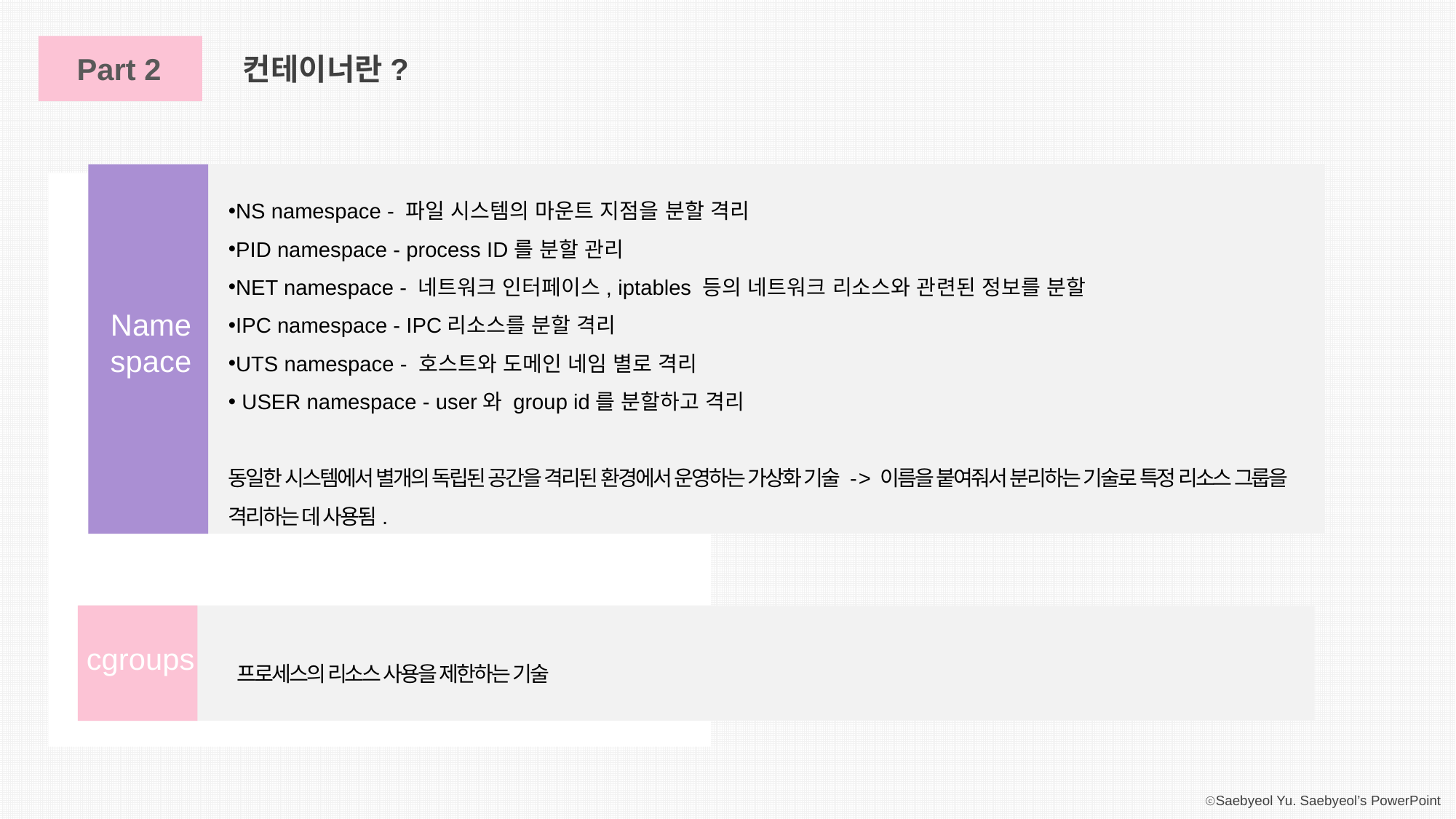

Part 2
컨테이너란?

NS namespace - 파일 시스템의 마운트 지점을 분할 격리
PID namespace - process ID를 분할 관리
NET namespace - 네트워크 인터페이스, iptables 등의 네트워크 리소스와 관련된 정보를 분할
IPC namespace - IPC리소스를 분할 격리
UTS namespace - 호스트와 도메인 네임 별로 격리
 USER namespace - user와 group id를 분할하고 격리

동일한 시스템에서 별개의 독립된 공간을 격리된 환경에서 운영하는 가상화 기술 - > 이름을 붙여줘서 분리하는 기술로 특정 리소스 그룹을 격리하는 데 사용됨.
Name
space

cgroups
프로세스의 리소스 사용을 제한하는 기술